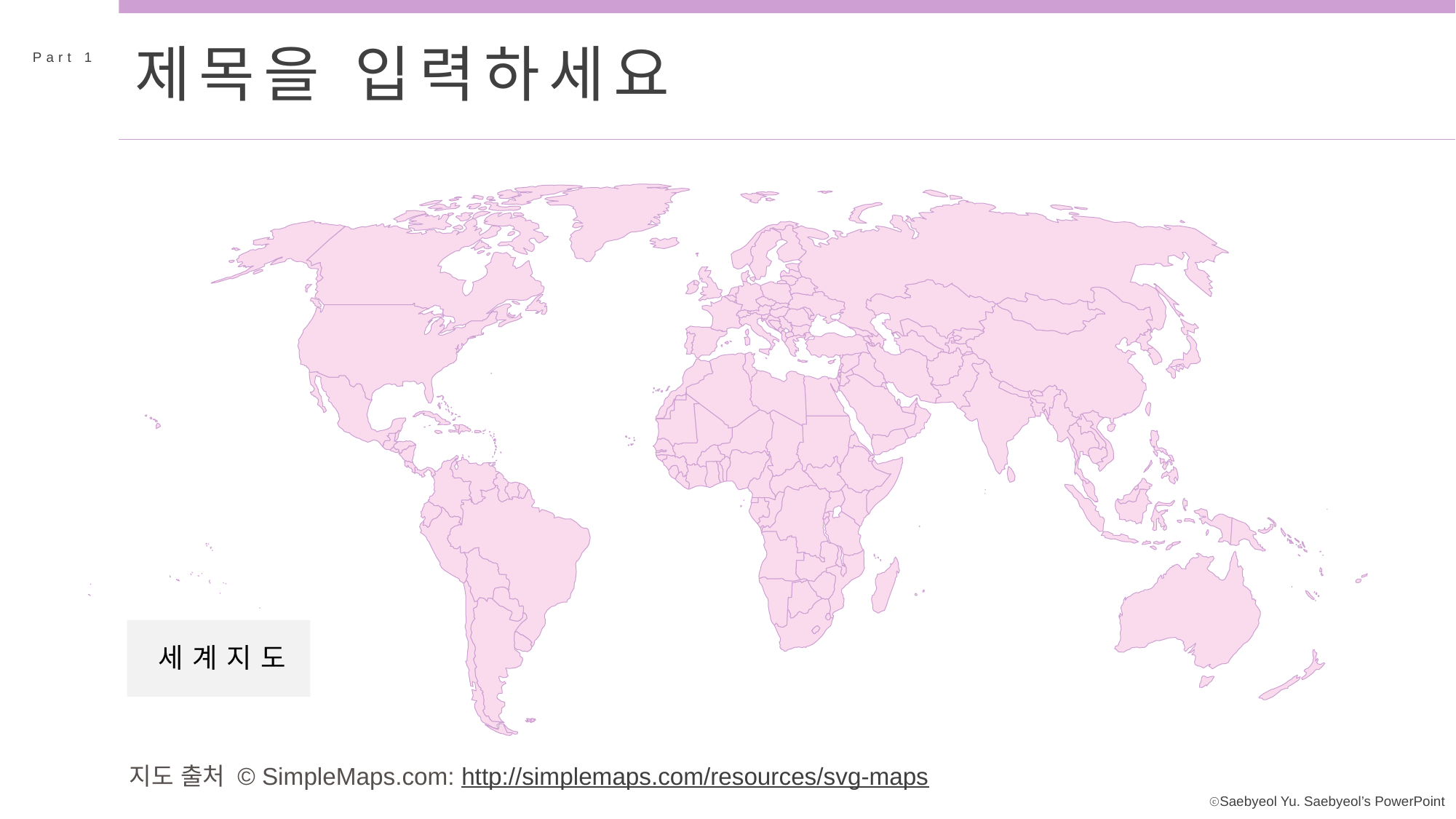

제목을 입력하세요
Part 1

세계지도
지도 출처 © SimpleMaps.com: http://simplemaps.com/resources/svg-maps